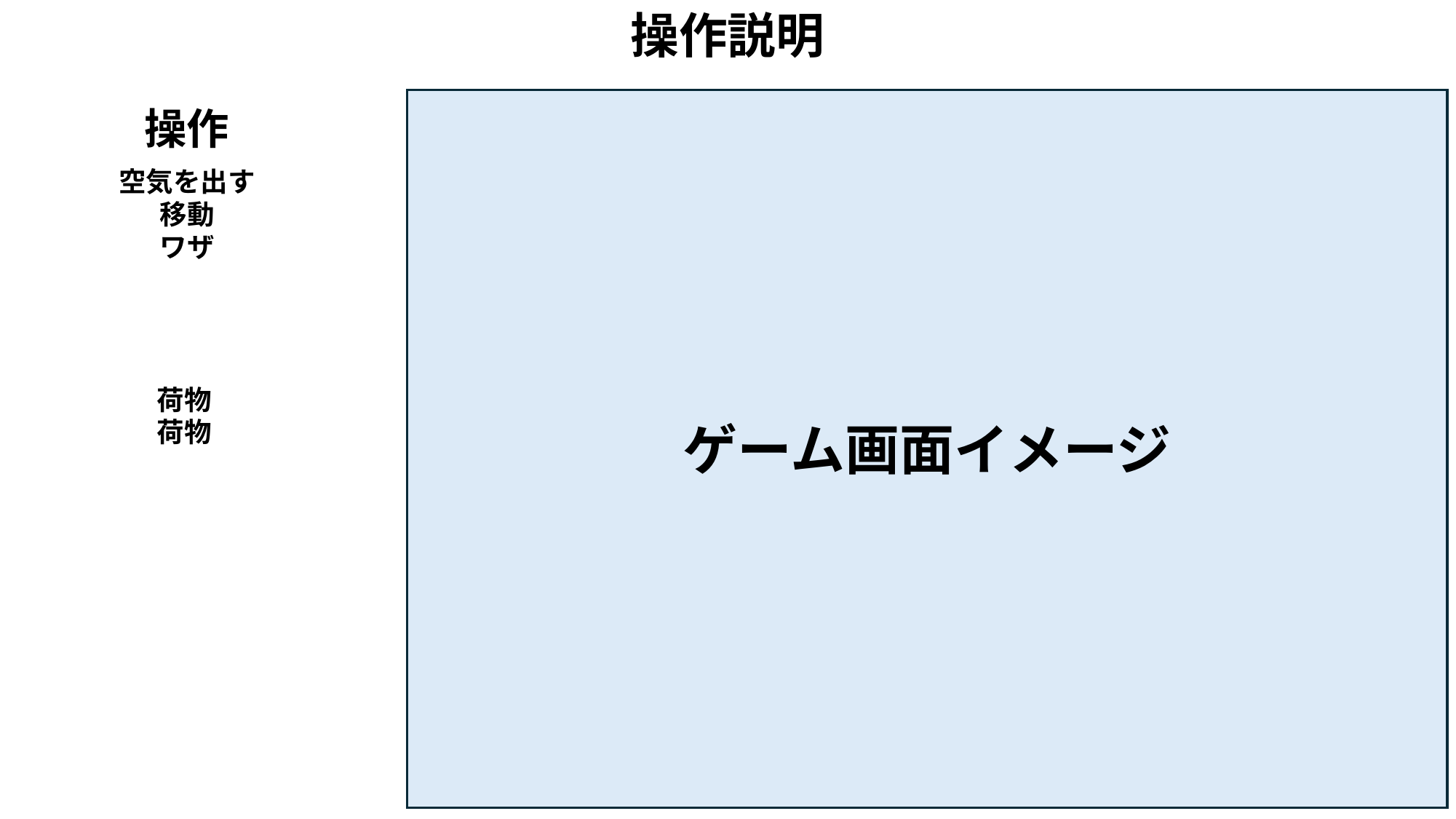

操作説明

操作
空気を出す
移動
ワザ
荷物
荷物
ゲーム画面イメージ